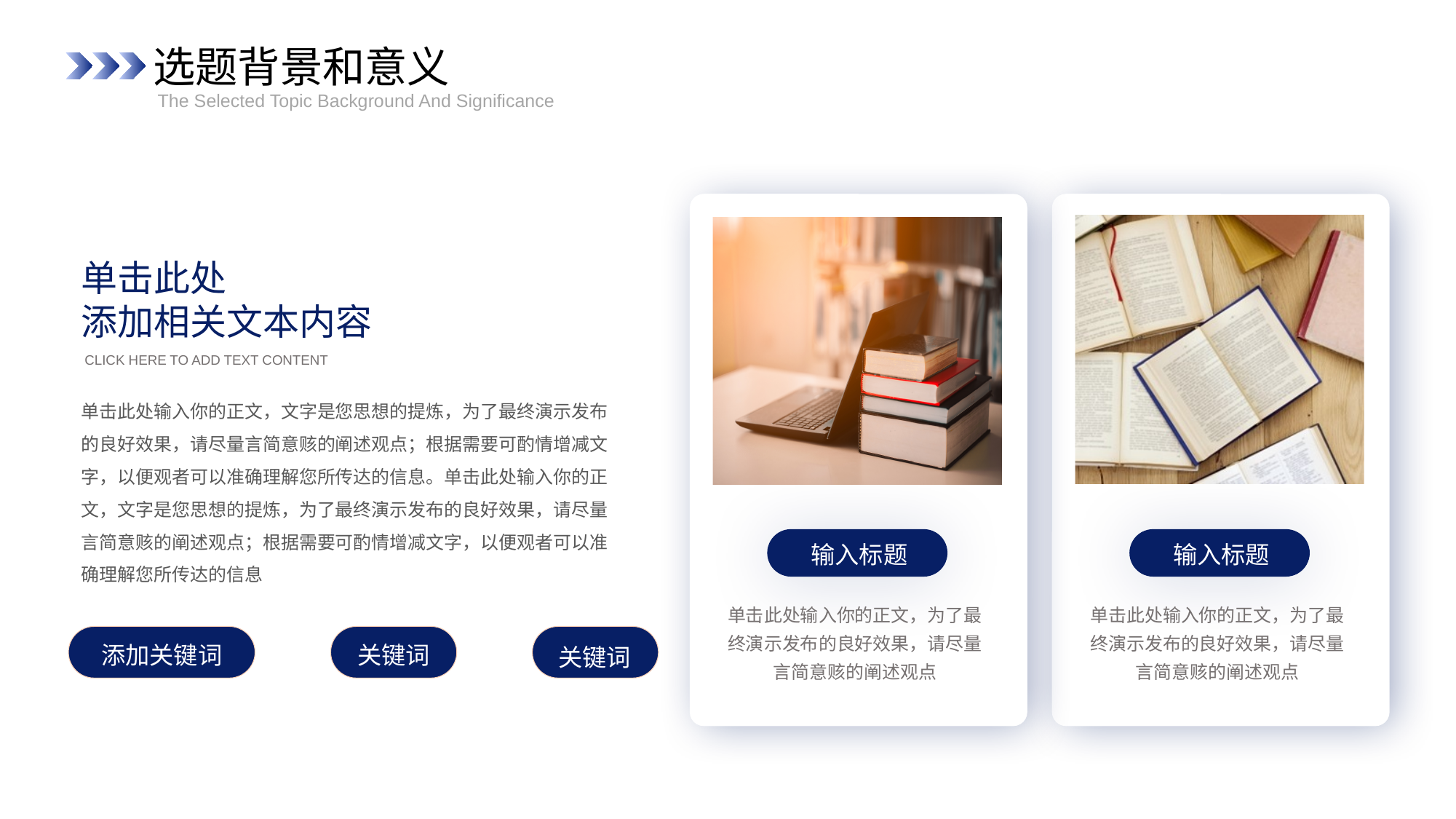

选题背景和意义

The Selected Topic Background And Significance

单击此处
添加相关文本内容
Click here to add text content
单击此处输入你的正文，文字是您思想的提炼，为了最终演示发布的良好效果，请尽量言简意赅的阐述观点；根据需要可酌情增减文字，以便观者可以准确理解您所传达的信息。单击此处输入你的正文，文字是您思想的提炼，为了最终演示发布的良好效果，请尽量言简意赅的阐述观点；根据需要可酌情增减文字，以便观者可以准确理解您所传达的信息
输入标题
输入标题

单击此处输入你的正文，为了最终演示发布的良好效果，请尽量言简意赅的阐述观点
单击此处输入你的正文，为了最终演示发布的良好效果，请尽量言简意赅的阐述观点

关键词
添加关键词
关键词